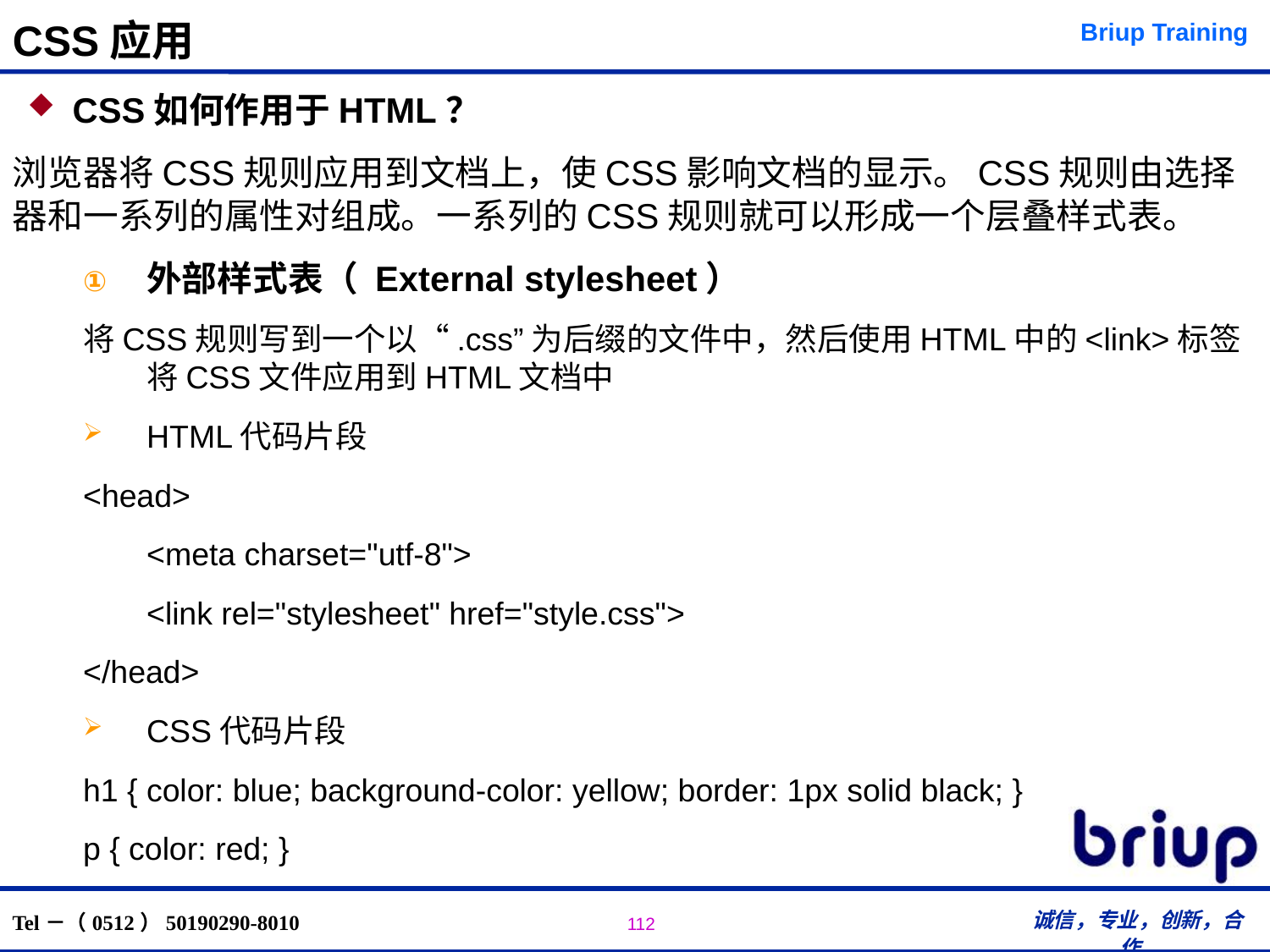

# CSS应用
CSS如何作用于HTML？
浏览器将CSS规则应用到文档上，使CSS影响文档的显示。CSS规则由选择器和一系列的属性对组成。一系列的CSS规则就可以形成一个层叠样式表。
外部样式表（ External stylesheet）
将CSS规则写到一个以“.css”为后缀的文件中，然后使用HTML中的<link>标签将CSS文件应用到HTML文档中
HTML代码片段
<head>
	<meta charset="utf-8">
	<link rel="stylesheet" href="style.css">
</head>
CSS代码片段
h1 { color: blue; background-color: yellow; border: 1px solid black; }
p { color: red; }